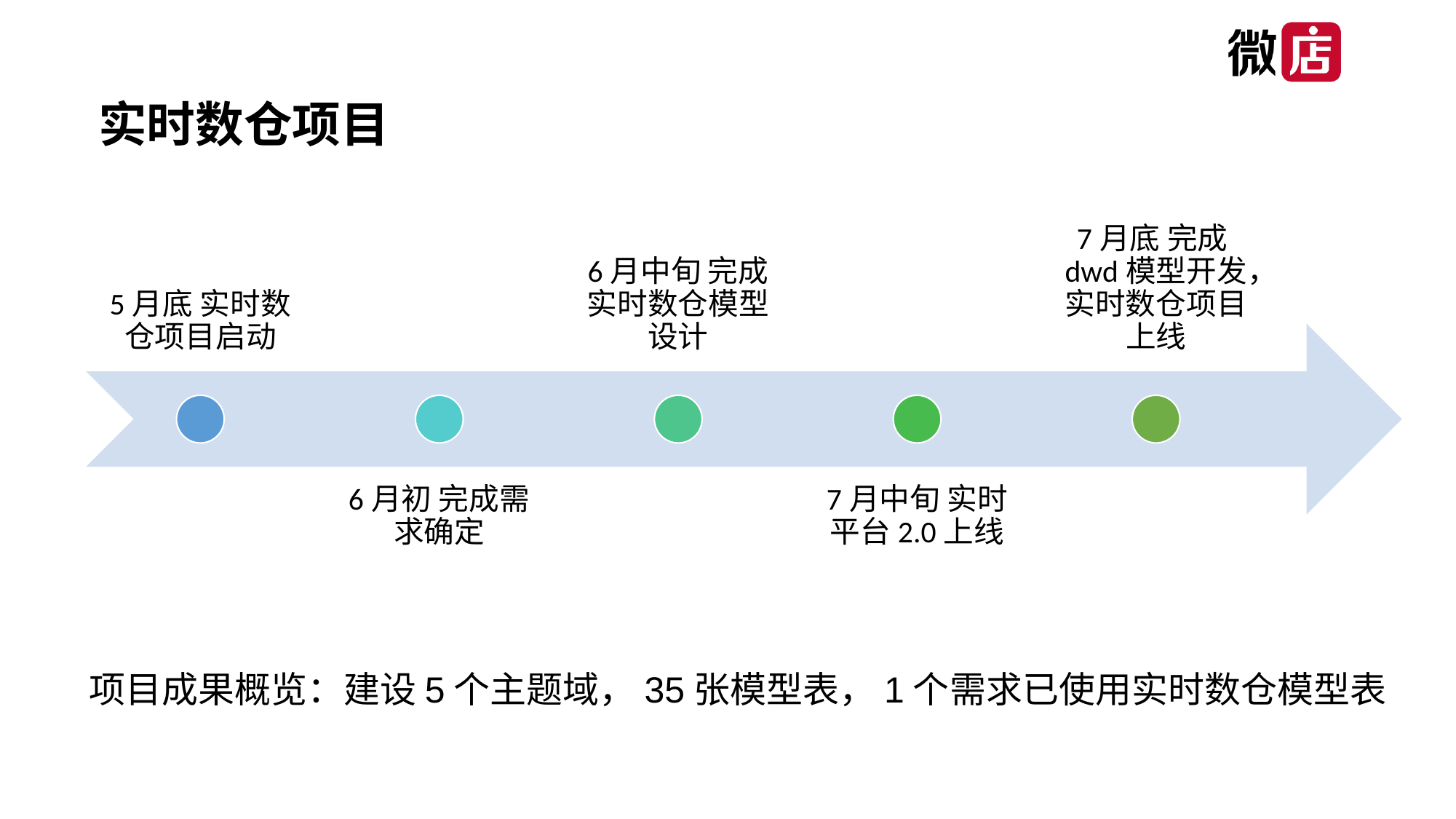

实时数仓项目
5月底 实时数仓项目启动
6月初 完成需求确定
6月中旬 完成实时数仓模型设计
7月中旬 实时平台2.0上线
7月底 完成dwd模型开发，实时数仓项目上线
项目成果概览：建设5个主题域，35张模型表，1个需求已使用实时数仓模型表